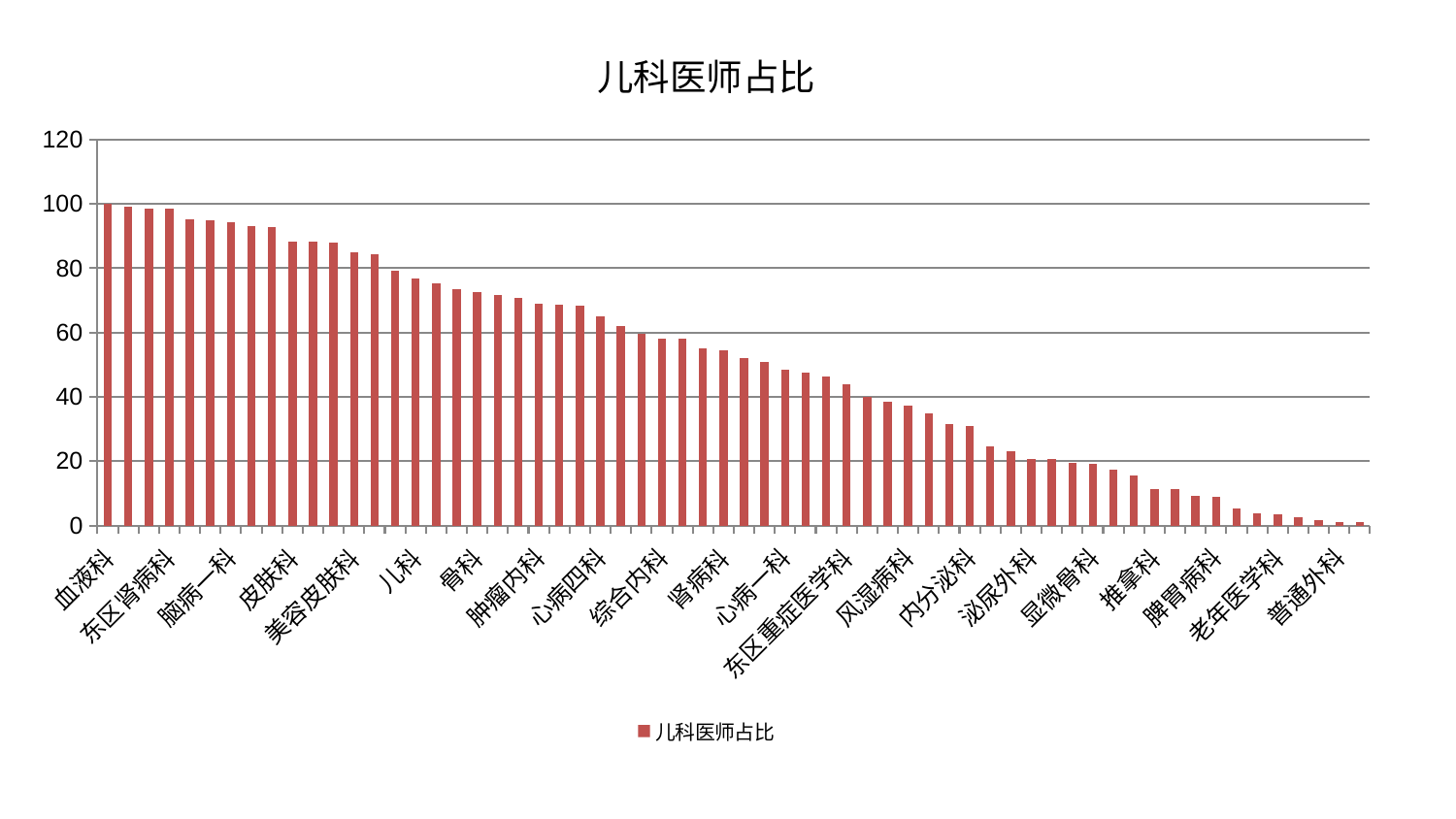

### Chart: 儿科医师占比

| Category | 儿科医师占比 |
|---|---|
| 血液科 | 100.00000000000001 |
| 重症医学科 | 99.12779505522607 |
| 胸外科 | 98.6425173047616 |
| 东区肾病科 | 98.44535560693998 |
| 眼科 | 95.27131000197525 |
| 神经内科 | 94.84386123325585 |
| 脑病一科 | 94.22446875770184 |
| 肝胆外科 | 93.01943816867485 |
| 小儿推拿科 | 92.9487578863312 |
| 皮肤科 | 88.36603499781002 |
| 脑病二科 | 88.35849346327882 |
| 产科 | 88.1183499708977 |
| 美容皮肤科 | 84.96485935160368 |
| 妇科妇二科合并 | 84.41496542595169 |
| 治未病中心 | 79.21413744301024 |
| 儿科 | 76.83176109881347 |
| 口腔科 | 75.1872991200704 |
| 男科 | 73.42750850927678 |
| 骨科 | 72.55861207702955 |
| 关节骨科 | 71.64012343533241 |
| 肾脏内科 | 70.87484226624406 |
| 肿瘤内科 | 69.02460963993174 |
| 肛肠科 | 68.79453568614908 |
| 心血管内科 | 68.3773337311325 |
| 心病四科 | 65.1679764082951 |
| 消化内科 | 62.02236539483083 |
| 脾胃科消化科合并 | 59.64111831630781 |
| 综合内科 | 58.03003387218661 |
| 针灸科 | 57.984057284364184 |
| 中医经典科 | 55.229177249489126 |
| 肾病科 | 54.604802812342925 |
| 脊柱骨科 | 51.93500882461742 |
| 耳鼻喉科 | 50.98913392645566 |
| 心病一科 | 48.51769882531964 |
| 微创骨科 | 47.44223135646643 |
| 肝病科 | 46.32403991821068 |
| 东区重症医学科 | 43.834604269239 |
| 呼吸内科 | 39.962238928148956 |
| 脑病三科 | 38.404011110481704 |
| 风湿病科 | 37.19056256241877 |
| 周围血管科 | 34.81725920858939 |
| 乳腺甲状腺外科 | 31.416073381011593 |
| 内分泌科 | 31.037342214923758 |
| 运动损伤骨科 | 24.59119008951054 |
| 身心医学科 | 23.019024482914784 |
| 泌尿外科 | 20.740353542609977 |
| 创伤骨科 | 20.62184087917822 |
| 妇二科 | 19.319006640885828 |
| 显微骨科 | 19.129228580486593 |
| 中医外治中心 | 17.47238790481924 |
| 妇科 | 15.507133715712726 |
| 推拿科 | 11.39280510636637 |
| 康复科 | 11.210631909336167 |
| 医院 | 9.256857933780655 |
| 脾胃病科 | 8.861507554313695 |
| 心病三科 | 5.376074177761217 |
| 小儿骨科 | 3.7419786710016982 |
| 老年医学科 | 3.4961156529889803 |
| 西区重症医学科 | 2.6347384099847155 |
| 神经外科 | 1.5402875869391814 |
| 普通外科 | 1.0002109553241283 |
| 心病二科 | 0.9898298538918436 |
178